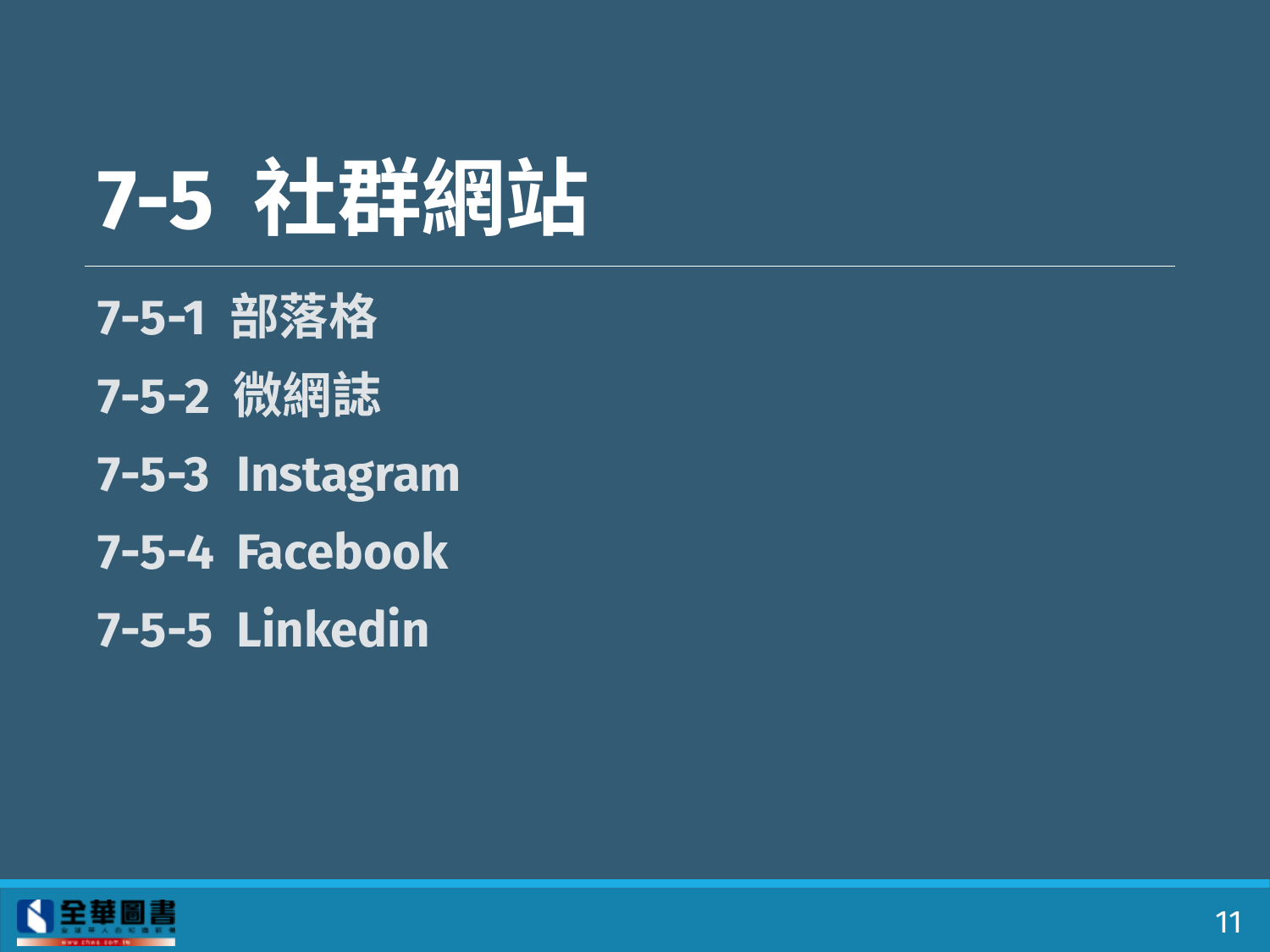

# 7-5 社群網站
7-5-1 部落格
7-5-2 微網誌
7-5-3	 Instagram
7-5-4	 Facebook
7-5-5	 Linkedin
11